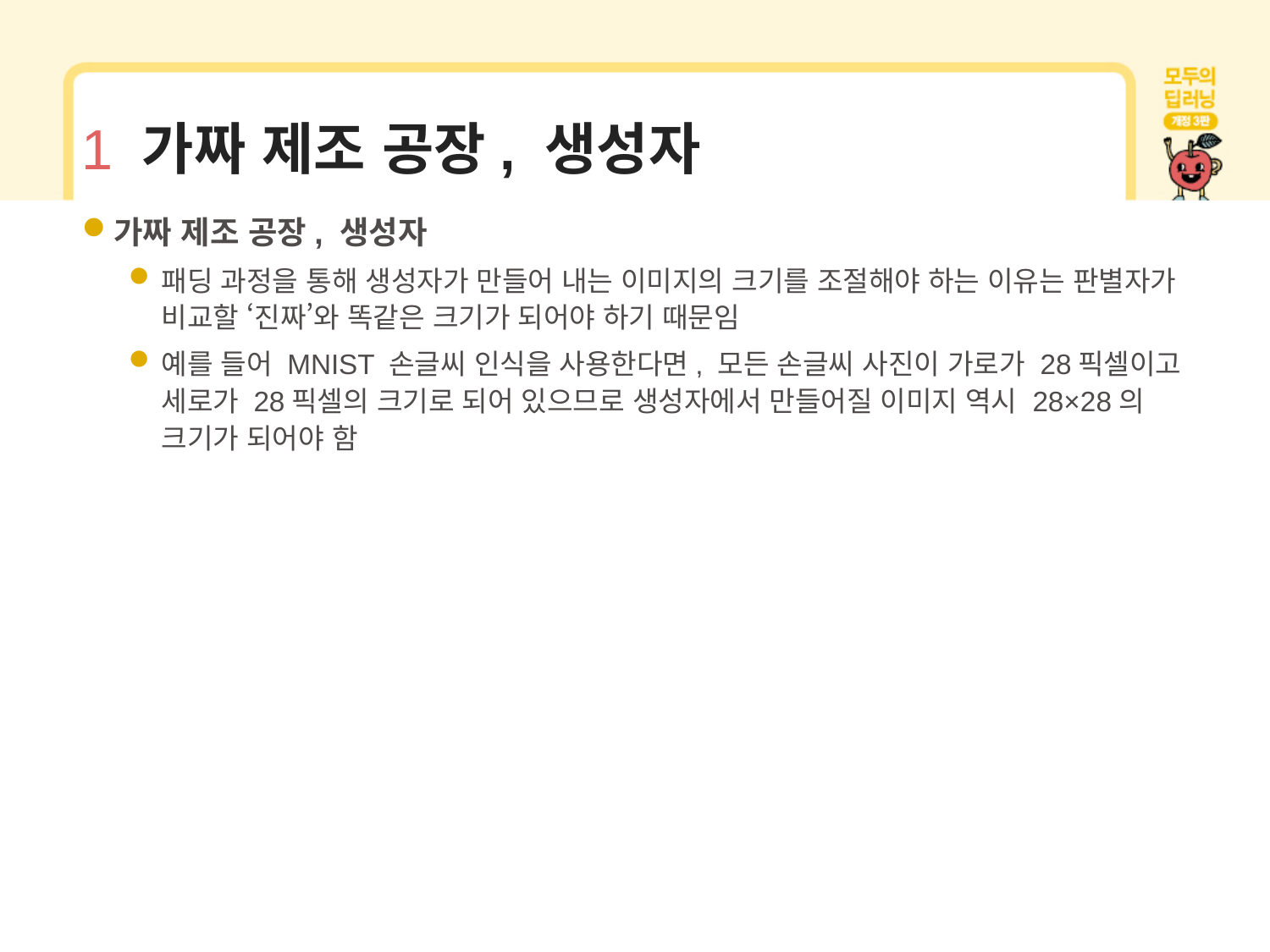

# 1 가짜 제조 공장, 생성자
가짜 제조 공장, 생성자
패딩 과정을 통해 생성자가 만들어 내는 이미지의 크기를 조절해야 하는 이유는 판별자가 비교할 ‘진짜’와 똑같은 크기가 되어야 하기 때문임
예를 들어 MNIST 손글씨 인식을 사용한다면, 모든 손글씨 사진이 가로가 28픽셀이고 세로가 28픽셀의 크기로 되어 있으므로 생성자에서 만들어질 이미지 역시 28×28의 크기가 되어야 함